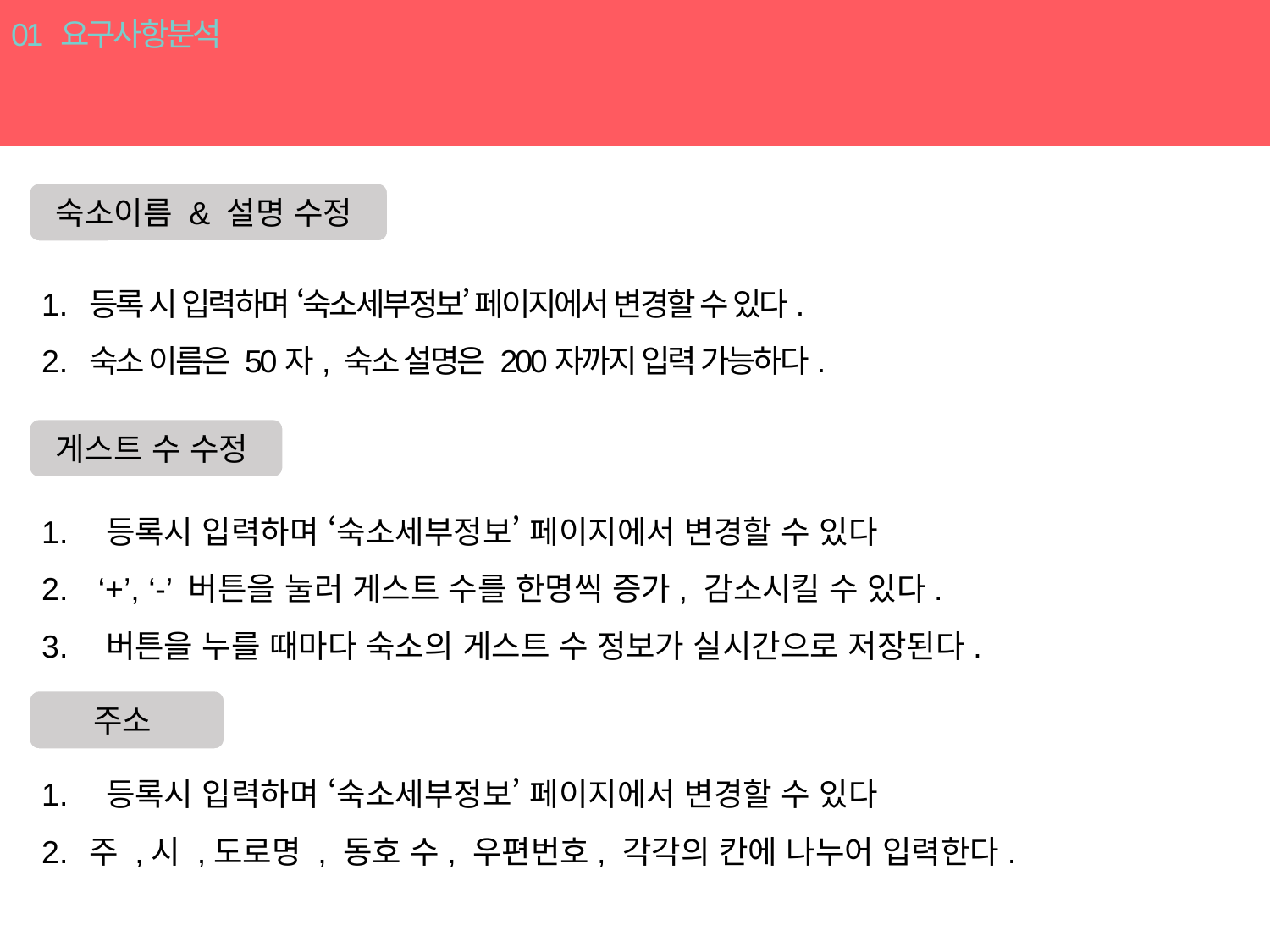

01 요구사항분석
숙소
숙소이름 & 설명 수정
등록 시 입력하며 ‘숙소세부정보’ 페이지에서 변경할 수 있다.
숙소 이름은 50자, 숙소 설명은 200자까지 입력 가능하다.

게스트 수 수정
 등록시 입력하며 ‘숙소세부정보’ 페이지에서 변경할 수 있다
 ‘+’, ‘-’ 버튼을 눌러 게스트 수를 한명씩 증가, 감소시킬 수 있다.
 버튼을 누를 때마다 숙소의 게스트 수 정보가 실시간으로 저장된다.
주소
 등록시 입력하며 ‘숙소세부정보’ 페이지에서 변경할 수 있다
주 ,시 ,도로명 , 동호 수, 우편번호, 각각의 칸에 나누어 입력한다.